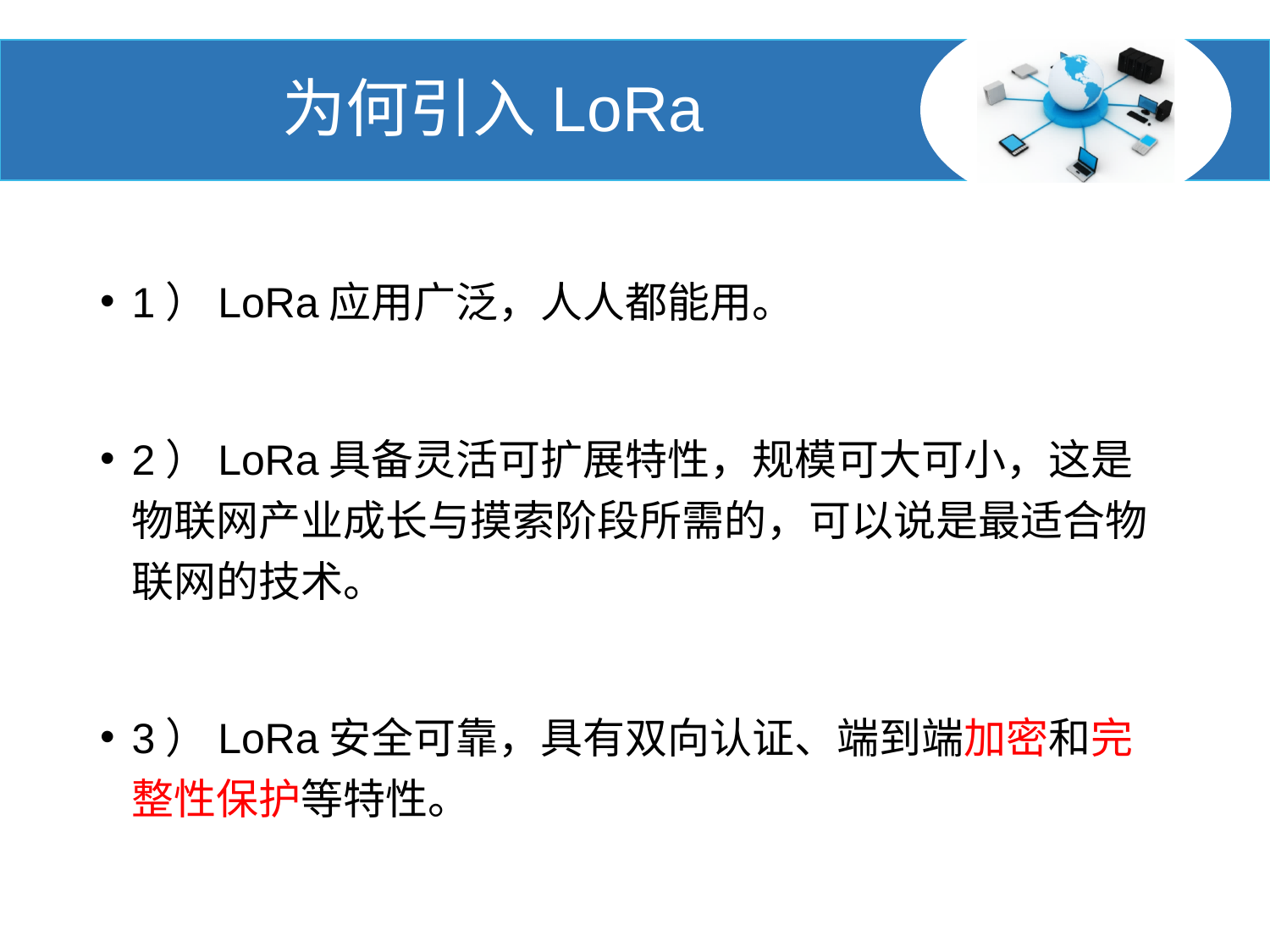

# 为何引入LoRa

1）LoRa应用广泛，人人都能用。

2）LoRa具备灵活可扩展特性，规模可大可小，这是物联网产业成长与摸索阶段所需的，可以说是最适合物联网的技术。

3）LoRa安全可靠，具有双向认证、端到端加密和完整性保护等特性。